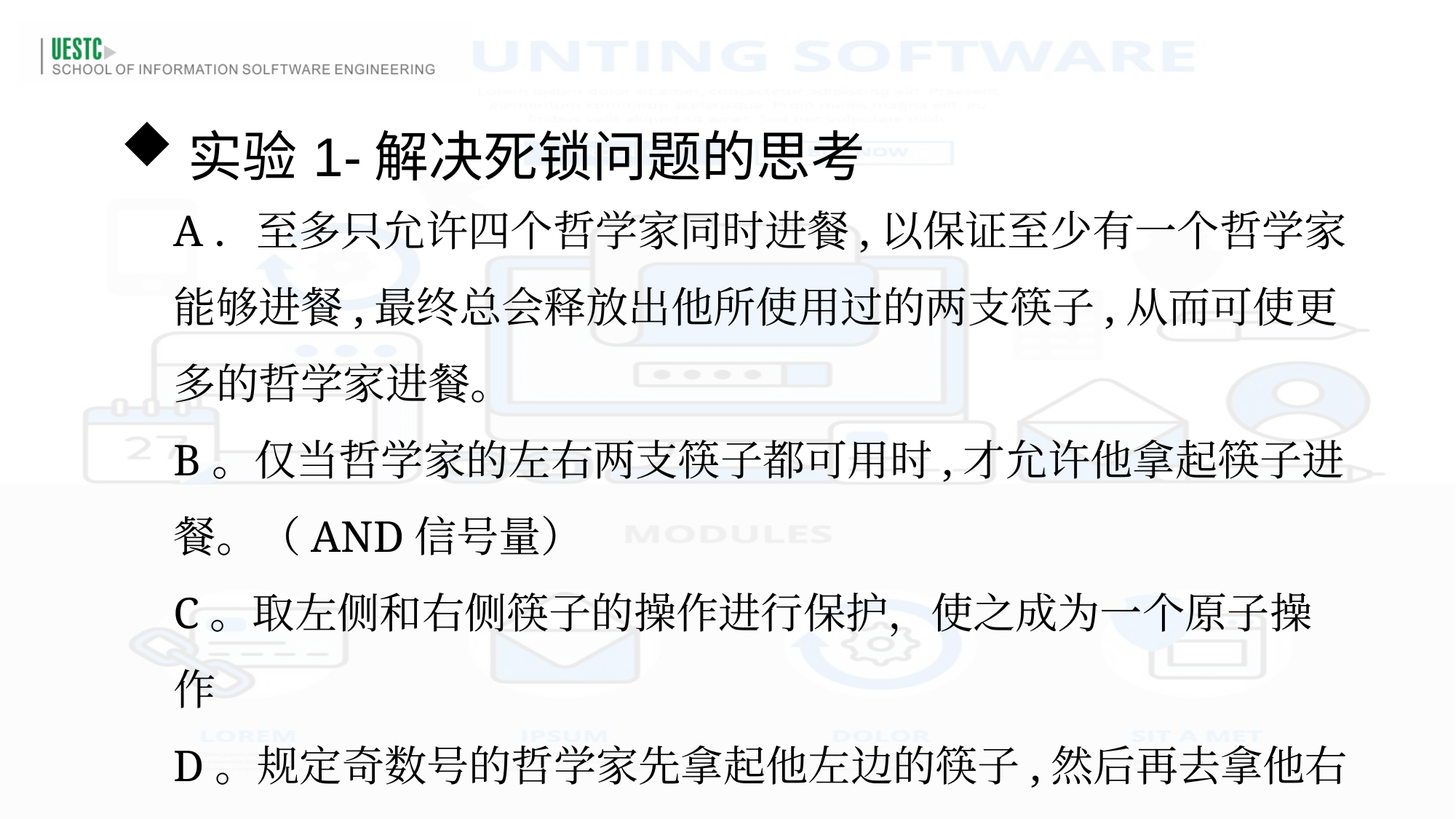

实验1-解决死锁问题的思考
A．至多只允许四个哲学家同时进餐,以保证至少有一个哲学家能够进餐,最终总会释放出他所使用过的两支筷子,从而可使更多的哲学家进餐。
B。仅当哲学家的左右两支筷子都可用时,才允许他拿起筷子进餐。（AND信号量）
C。取左侧和右侧筷子的操作进行保护，使之成为一个原子操作
D。规定奇数号的哲学家先拿起他左边的筷子,然后再去拿他右边的筷子;而偶数号的哲学家则相反.